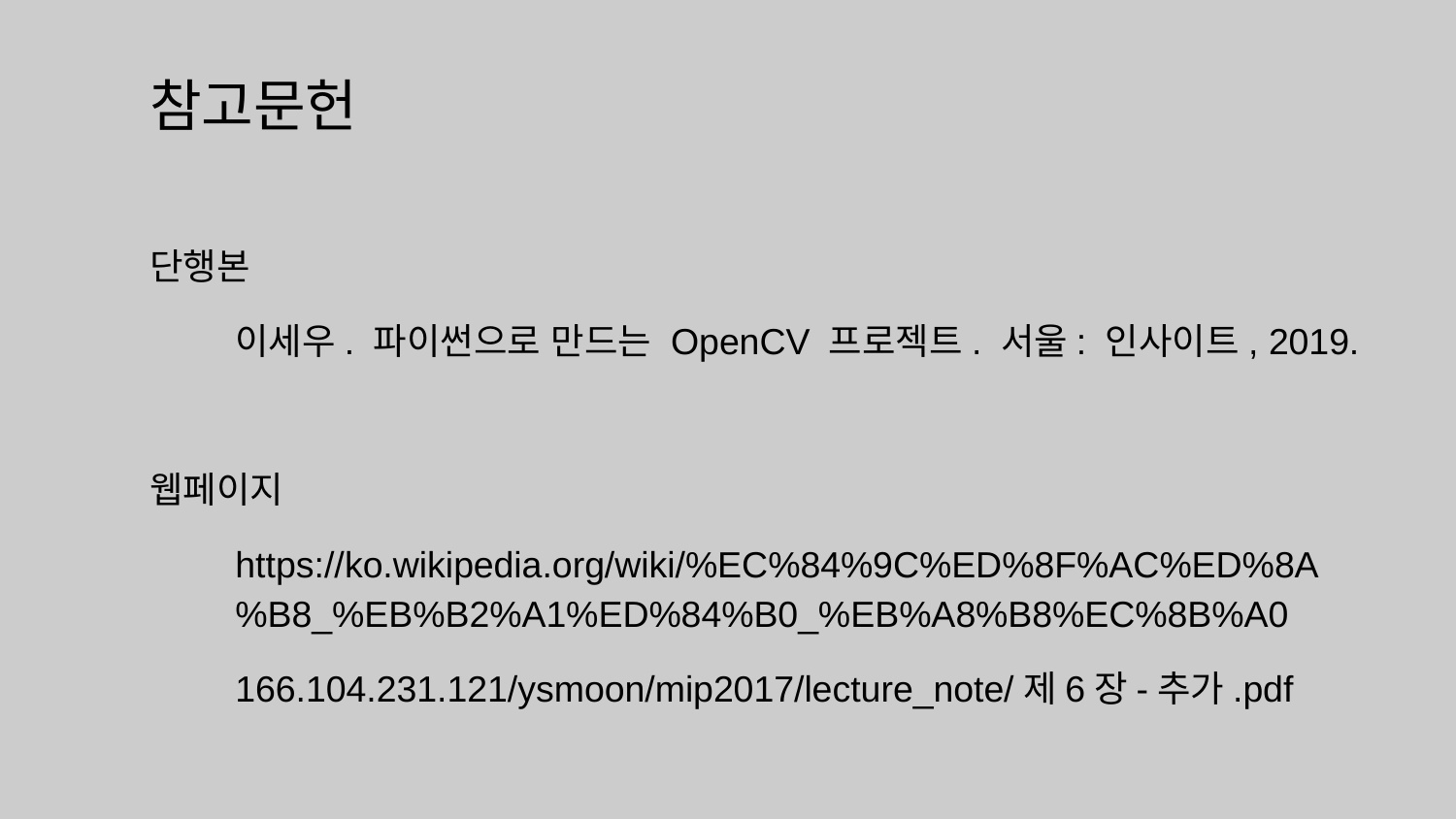

참고문헌

단행본
이세우. 파이썬으로 만드는 OpenCV 프로젝트. 서울: 인사이트, 2019.

웹페이지
https://ko.wikipedia.org/wiki/%EC%84%9C%ED%8F%AC%ED%8A%B8_%EB%B2%A1%ED%84%B0_%EB%A8%B8%EC%8B%A0
166.104.231.121/ysmoon/mip2017/lecture_note/제6장-추가.pdf